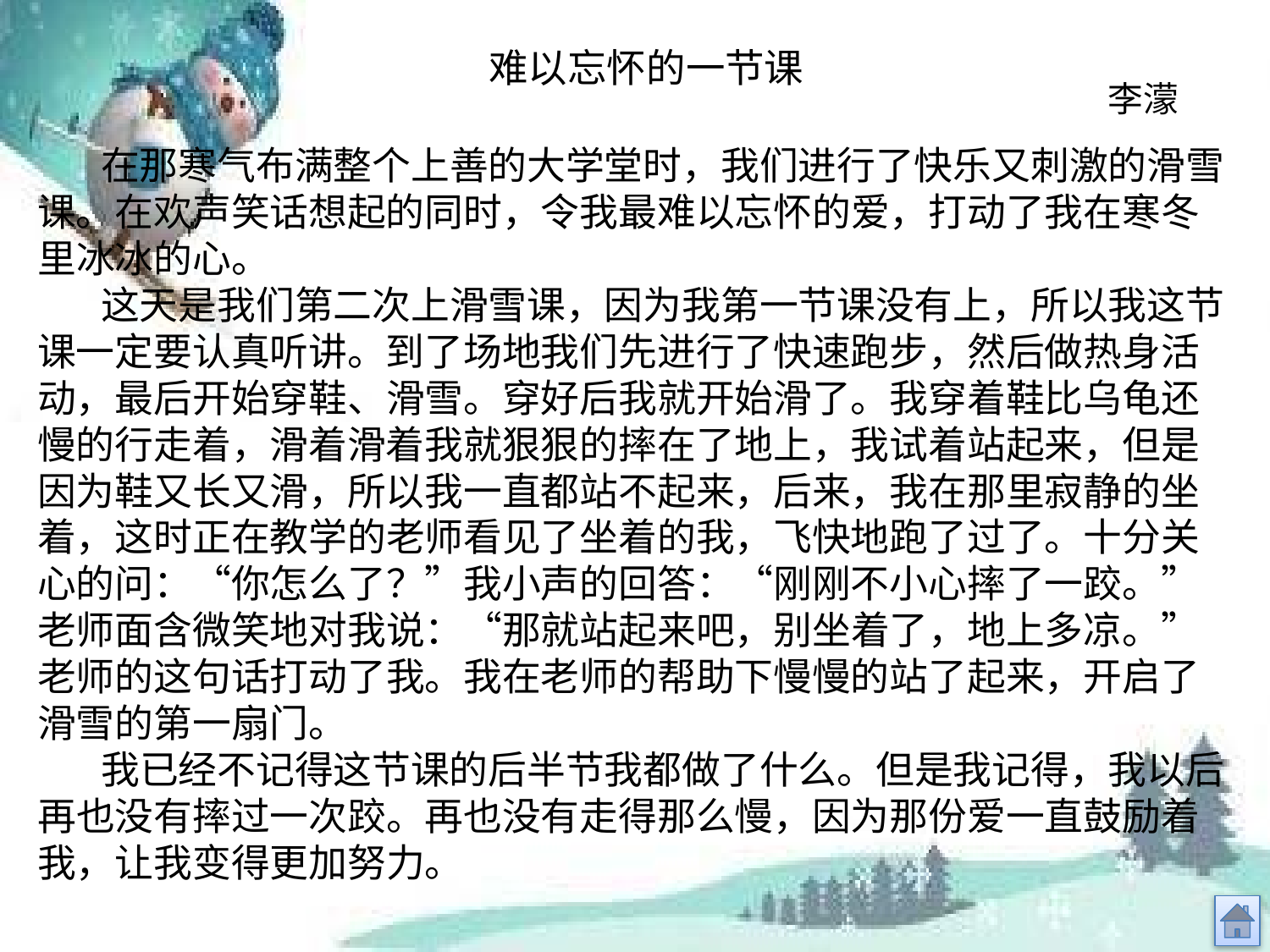

# 难以忘怀的一节课
李濛
在那寒气布满整个上善的大学堂时，我们进行了快乐又刺激的滑雪课。在欢声笑话想起的同时，令我最难以忘怀的爱，打动了我在寒冬里冰冰的心。
这天是我们第二次上滑雪课，因为我第一节课没有上，所以我这节课一定要认真听讲。到了场地我们先进行了快速跑步，然后做热身活动，最后开始穿鞋、滑雪。穿好后我就开始滑了。我穿着鞋比乌龟还慢的行走着，滑着滑着我就狠狠的摔在了地上，我试着站起来，但是因为鞋又长又滑，所以我一直都站不起来，后来，我在那里寂静的坐着，这时正在教学的老师看见了坐着的我，飞快地跑了过了。十分关心的问：“你怎么了？”我小声的回答：“刚刚不小心摔了一跤。”老师面含微笑地对我说：“那就站起来吧，别坐着了，地上多凉。”老师的这句话打动了我。我在老师的帮助下慢慢的站了起来，开启了滑雪的第一扇门。
我已经不记得这节课的后半节我都做了什么。但是我记得，我以后再也没有摔过一次跤。再也没有走得那么慢，因为那份爱一直鼓励着我，让我变得更加努力。